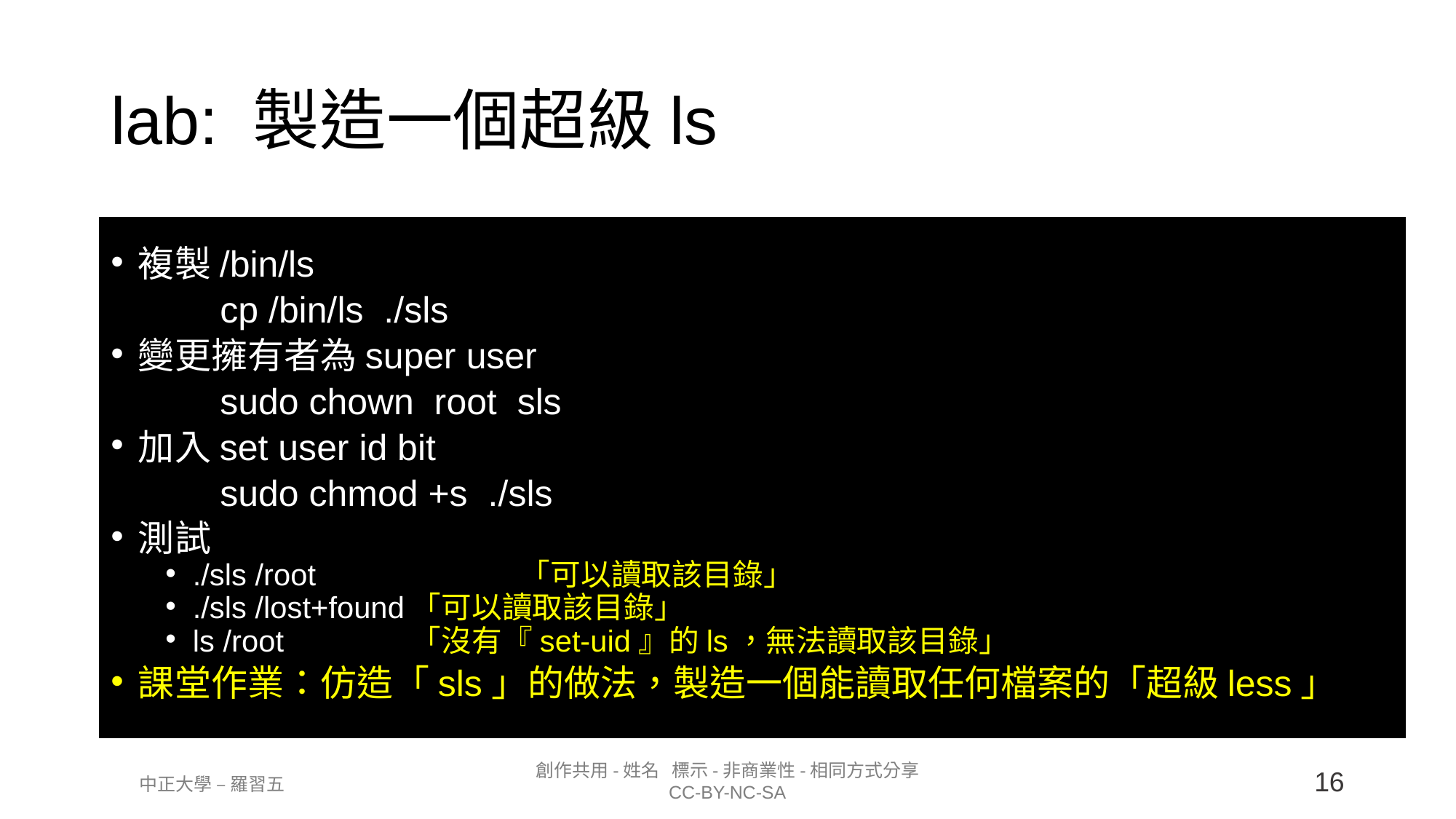

lab: 製造一個超級ls
複製/bin/ls
	cp /bin/ls  ./sls
變更擁有者為super user
	sudo chown  root  sls
加入set user id bit
	sudo chmod +s  ./sls
測試
./sls /root		「可以讀取該目錄」
./sls /lost+found	「可以讀取該目錄」
ls /root		「沒有『set-uid』的ls，無法讀取該目錄」
課堂作業：仿造「sls」的做法，製造一個能讀取任何檔案的「超級less」